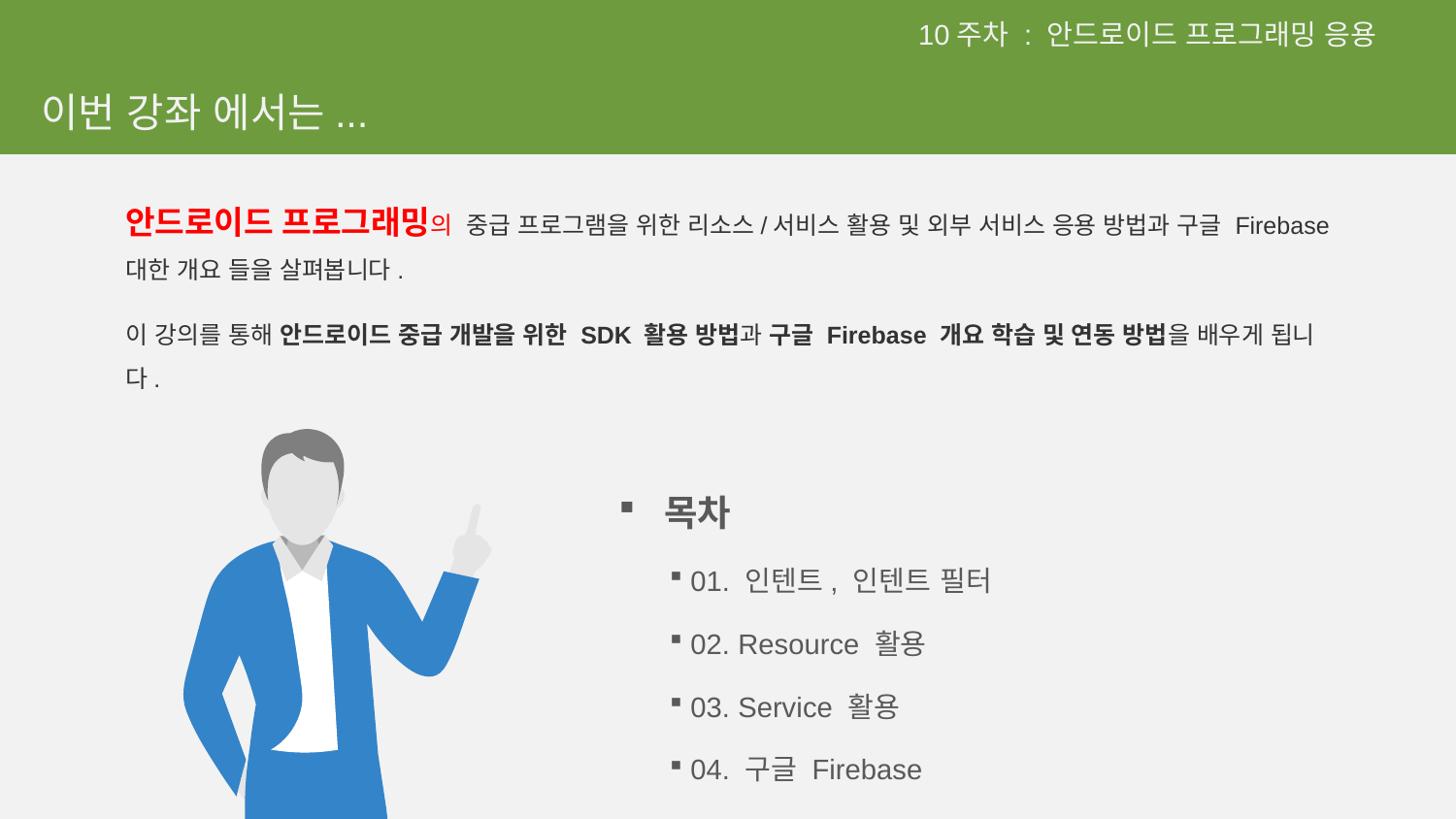

10주차 : 안드로이드 프로그래밍 응용
이번 강좌 에서는...
안드로이드 프로그래밍의  중급 프로그램을 위한 리소스/서비스 활용 및 외부 서비스 응용 방법과 구글 Firebase대한 개요 들을 살펴봅니다.
이 강의를 통해 안드로이드 중급 개발을 위한 SDK 활용 방법과 구글 Firebase 개요 학습 및 연동 방법을 배우게 됩니다.

목차
 01. 인텐트, 인텐트 필터
 02. Resource 활용
 03. Service 활용
 04. 구글 Firebase